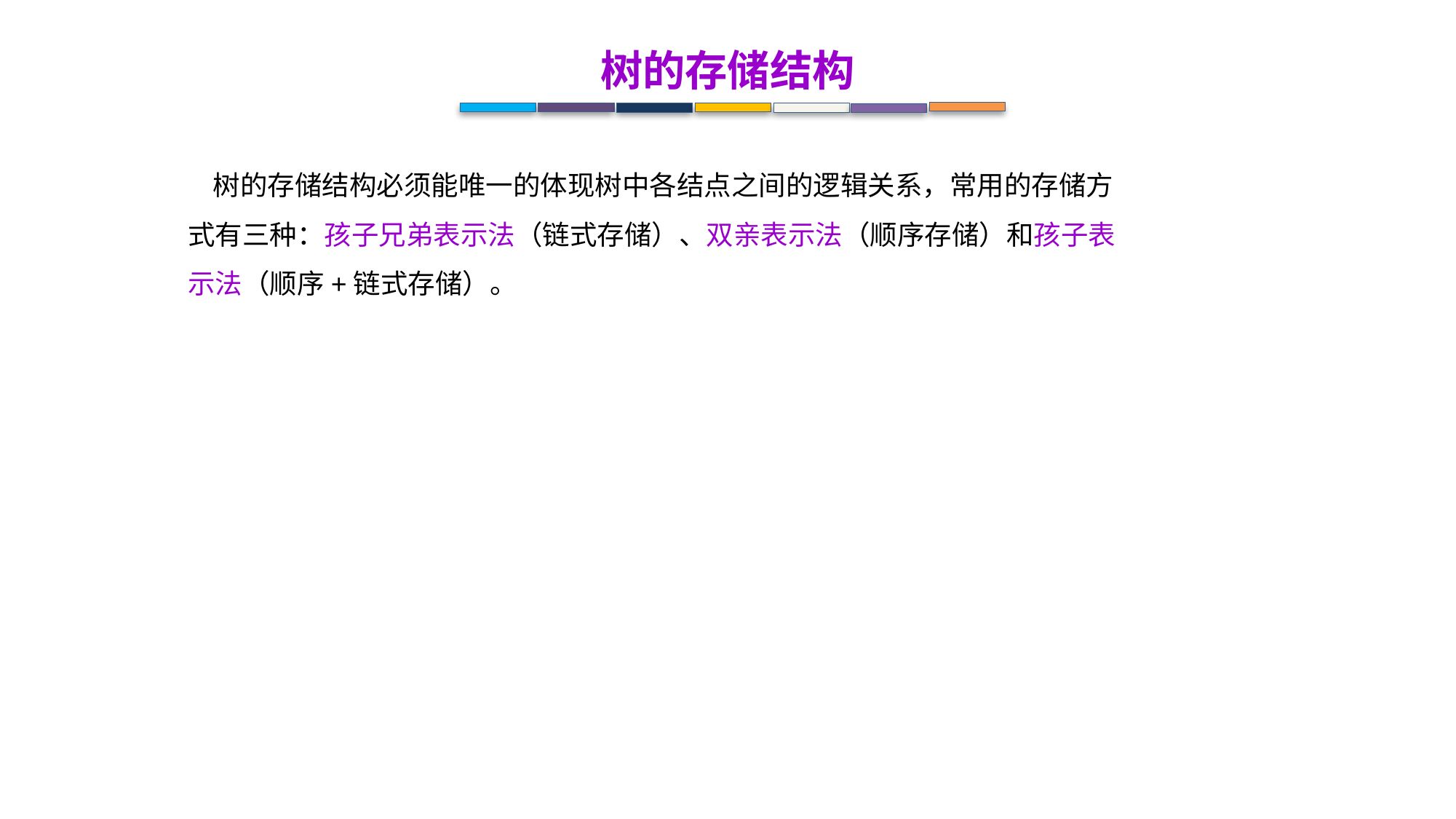

树的存储结构

   树的存储结构必须能唯一的体现树中各结点之间的逻辑关系，常用的存储方式有三种：孩子兄弟表示法（链式存储）、双亲表示法（顺序存储）和孩子表示法（顺序+链式存储）。